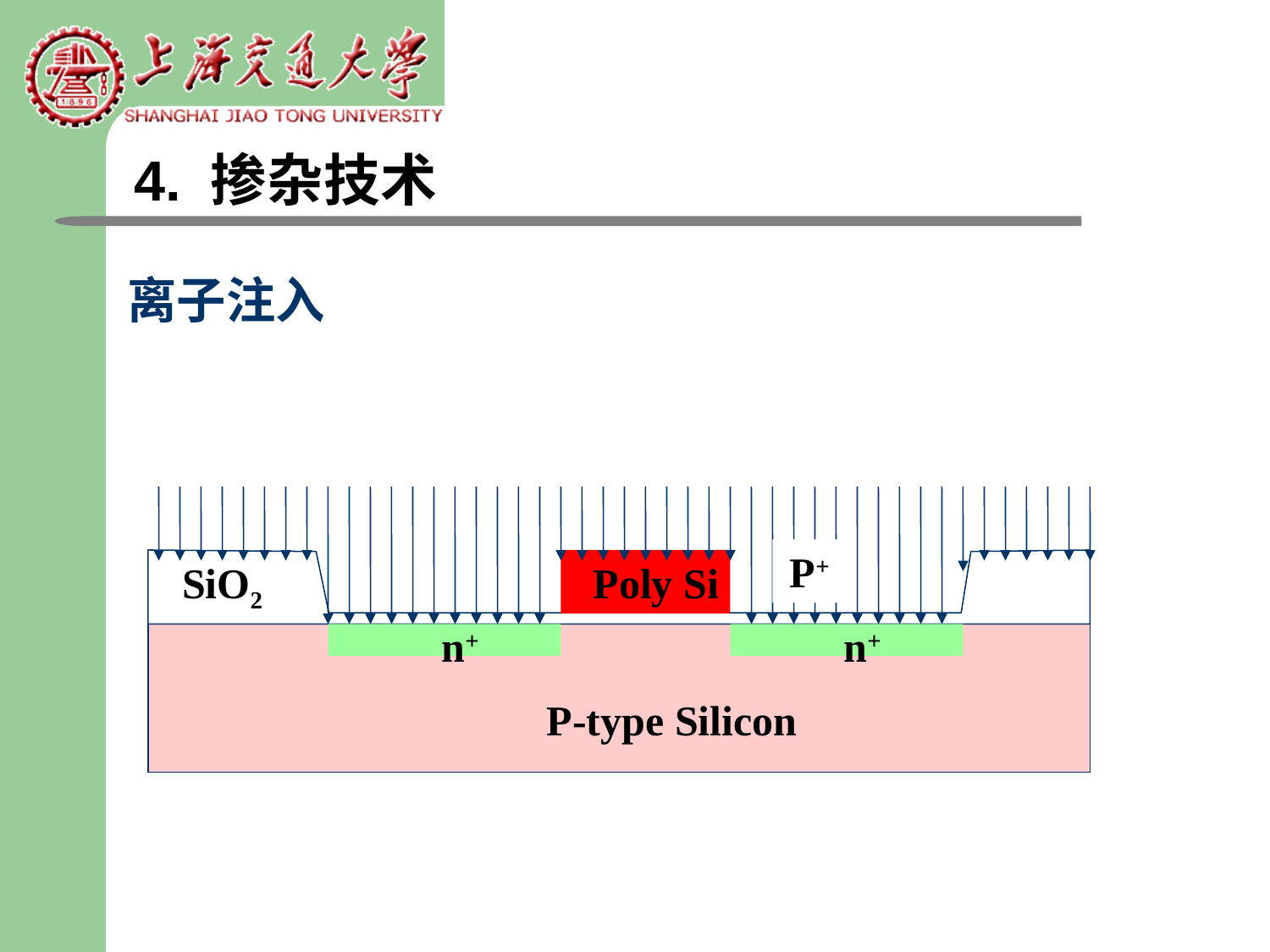

4. 掺杂技术
# 离子注入

P+

SiO2

Poly Si
n+
n+

P-type Silicon